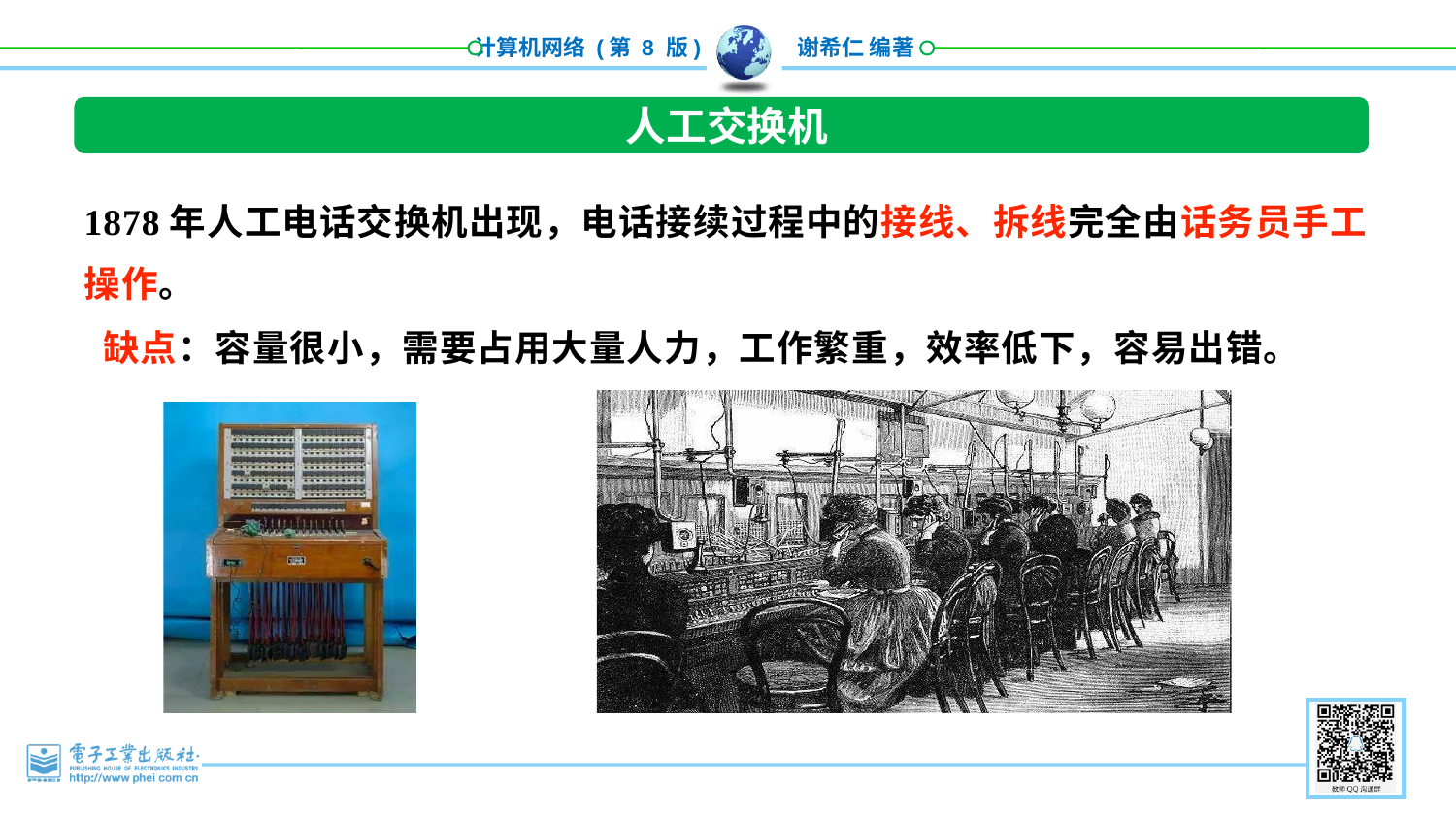

人工交换机
1878年人工电话交换机出现，电话接续过程中的接线、拆线完全由话务员手工操作。
 缺点：容量很小，需要占用大量人力，工作繁重，效率低下，容易出错。